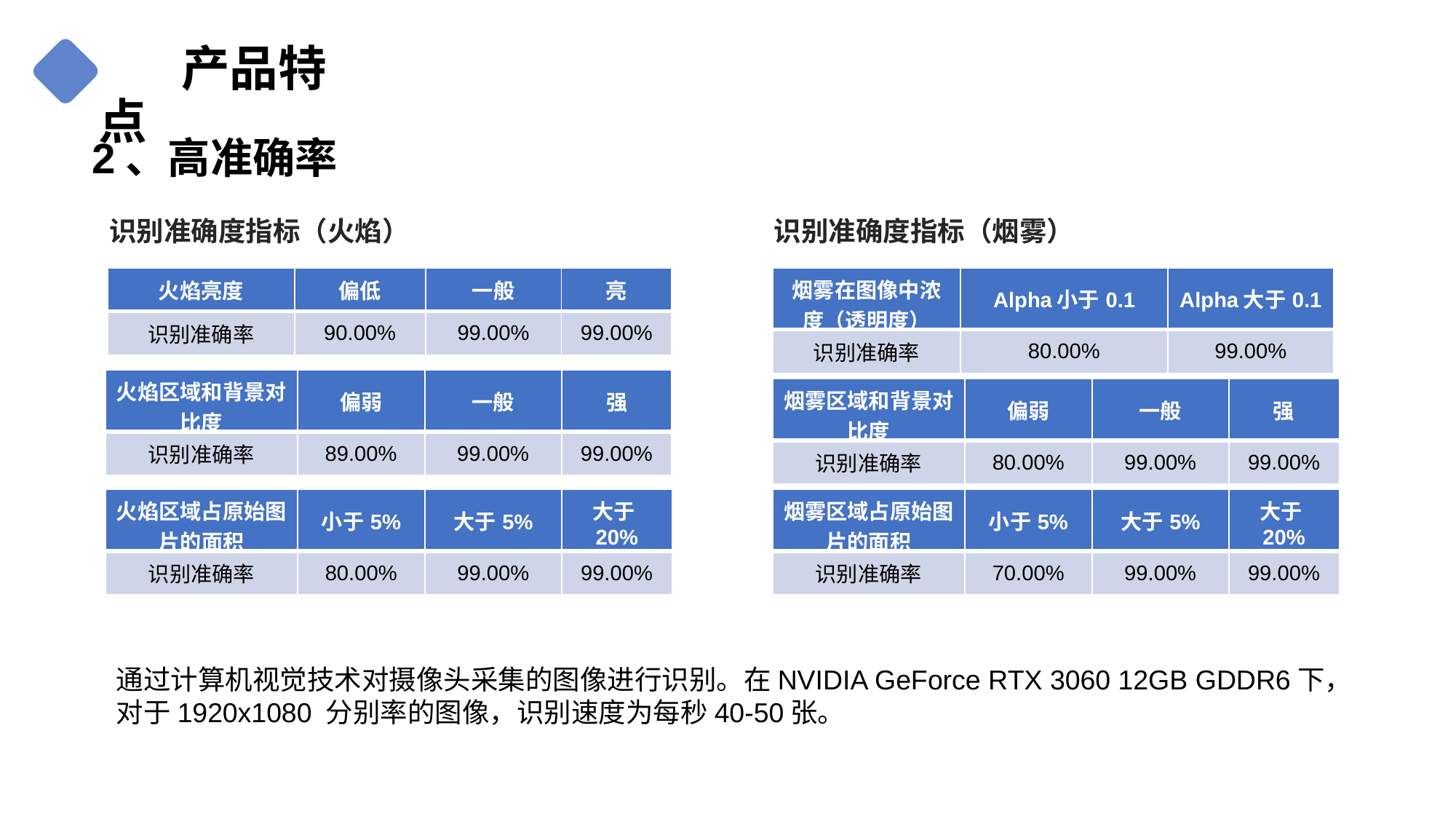

产品特点

 2、高准确率
识别准确度指标（火焰）
识别准确度指标（烟雾）
| 火焰亮度 | 偏低 | 一般 | 亮 |
| --- | --- | --- | --- |
| 识别准确率 | 90.00% | 99.00% | 99.00% |
| 烟雾在图像中浓度（透明度） | Alpha小于0.1 | Alpha大于0.1 |
| --- | --- | --- |
| 识别准确率 | 80.00% | 99.00% |
| 火焰区域和背景对比度 | 偏弱 | 一般 | 强 |
| --- | --- | --- | --- |
| 识别准确率 | 89.00% | 99.00% | 99.00% |
| 烟雾区域和背景对比度 | 偏弱 | 一般 | 强 |
| --- | --- | --- | --- |
| 识别准确率 | 80.00% | 99.00% | 99.00% |
| 火焰区域占原始图片的面积 | 小于5% | 大于5% | 大于20% |
| --- | --- | --- | --- |
| 识别准确率 | 80.00% | 99.00% | 99.00% |
| 烟雾区域占原始图片的面积 | 小于5% | 大于5% | 大于20% |
| --- | --- | --- | --- |
| 识别准确率 | 70.00% | 99.00% | 99.00% |
通过计算机视觉技术对摄像头采集的图像进行识别。在NVIDIA GeForce RTX 3060 12GB GDDR6下，对于1920x1080 分别率的图像，识别速度为每秒40-50张。